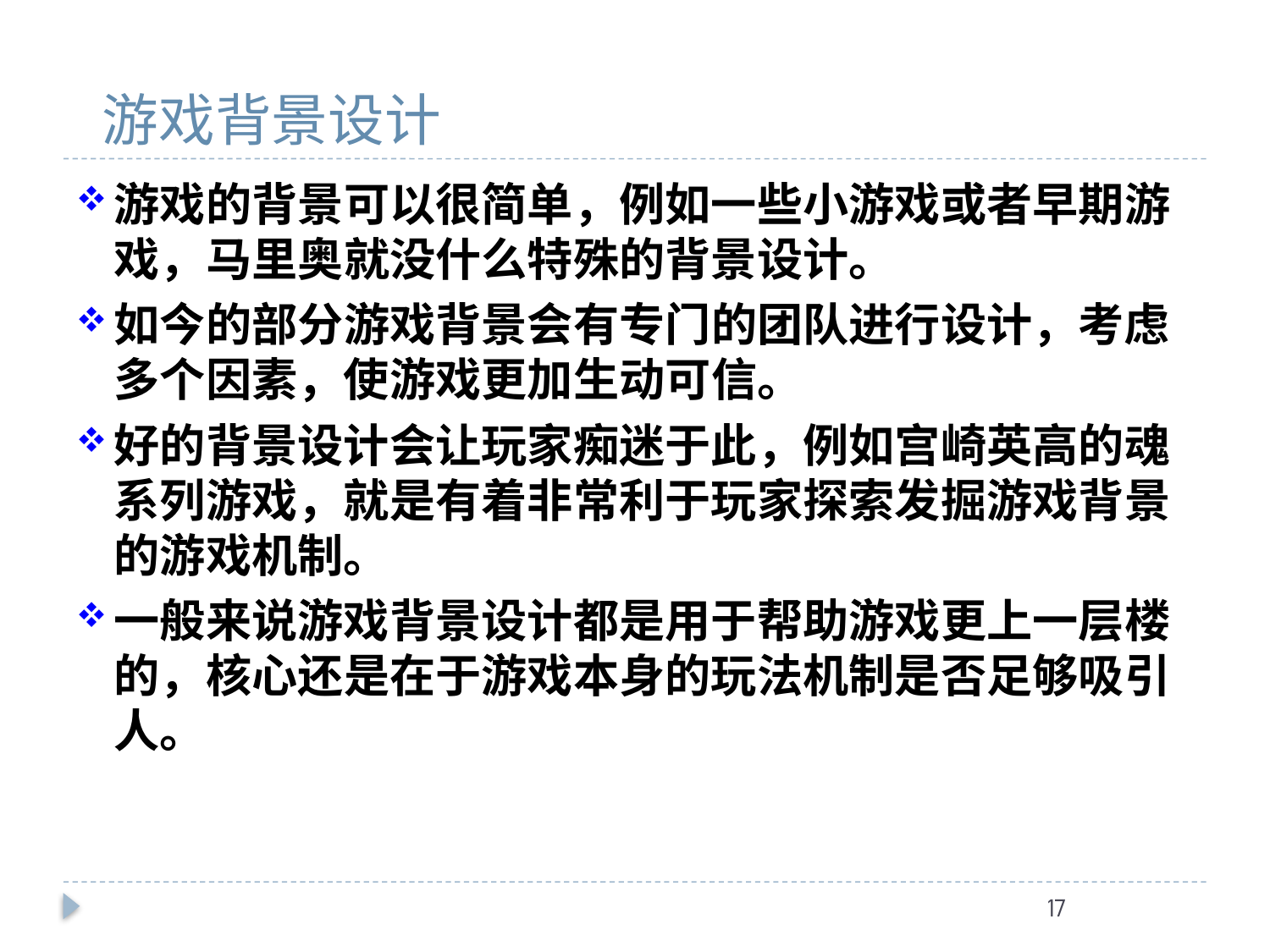

# 游戏背景设计
游戏的背景可以很简单，例如一些小游戏或者早期游戏，马里奥就没什么特殊的背景设计。
如今的部分游戏背景会有专门的团队进行设计，考虑多个因素，使游戏更加生动可信。
好的背景设计会让玩家痴迷于此，例如宫崎英高的魂系列游戏，就是有着非常利于玩家探索发掘游戏背景的游戏机制。
一般来说游戏背景设计都是用于帮助游戏更上一层楼的，核心还是在于游戏本身的玩法机制是否足够吸引人。
17